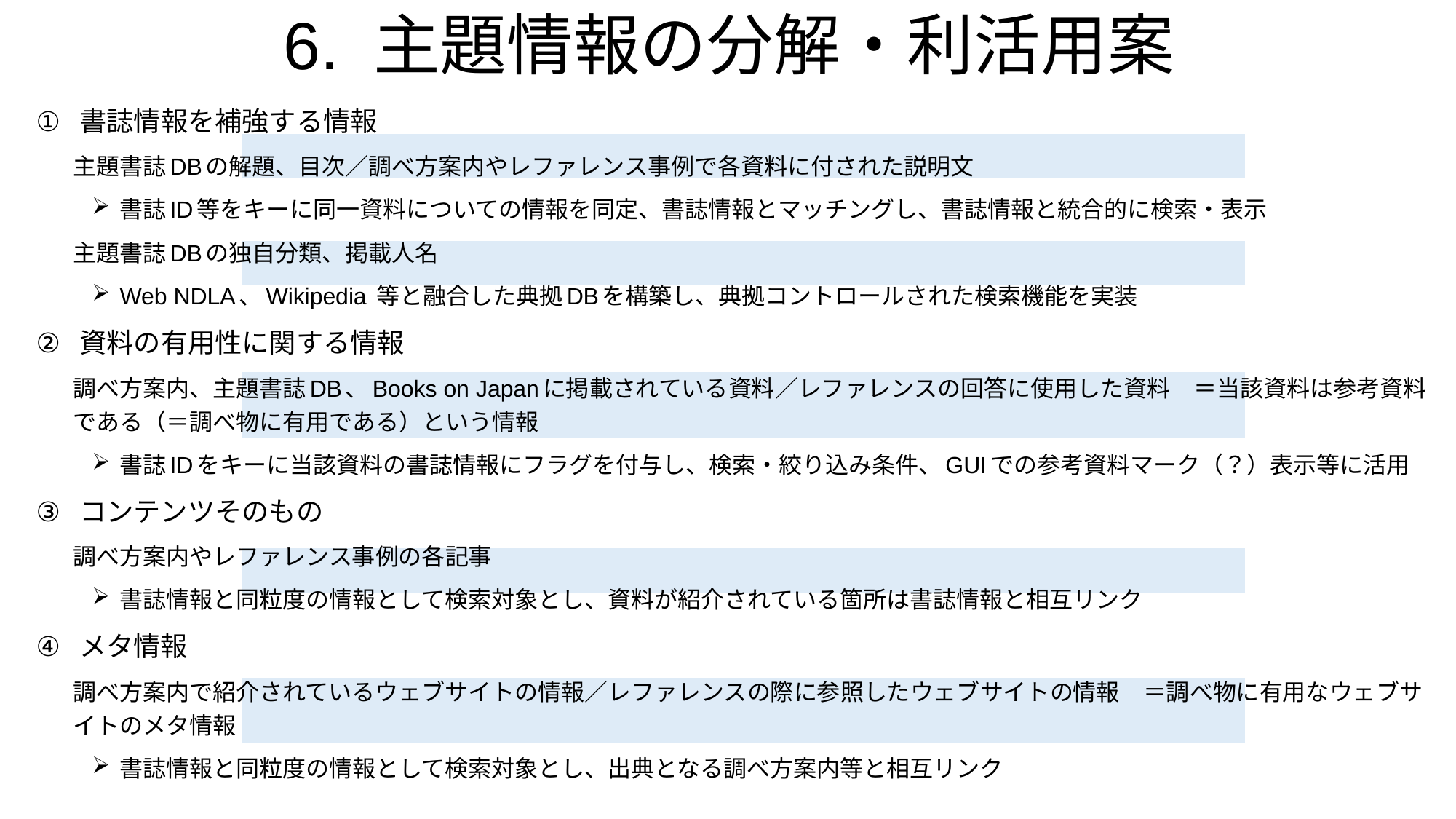

# 6. 主題情報の分解・利活用案
書誌情報を補強する情報
主題書誌DBの解題、目次／調べ方案内やレファレンス事例で各資料に付された説明文
書誌ID等をキーに同一資料についての情報を同定、書誌情報とマッチングし、書誌情報と統合的に検索・表示
主題書誌DBの独自分類、掲載人名
Web NDLA、Wikipedia 等と融合した典拠DBを構築し、典拠コントロールされた検索機能を実装
資料の有用性に関する情報
調べ方案内、主題書誌DB、Books on Japanに掲載されている資料／レファレンスの回答に使用した資料　＝当該資料は参考資料である（＝調べ物に有用である）という情報
書誌IDをキーに当該資料の書誌情報にフラグを付与し、検索・絞り込み条件、GUIでの参考資料マーク（？）表示等に活用
コンテンツそのもの
調べ方案内やレファレンス事例の各記事
書誌情報と同粒度の情報として検索対象とし、資料が紹介されている箇所は書誌情報と相互リンク
メタ情報
調べ方案内で紹介されているウェブサイトの情報／レファレンスの際に参照したウェブサイトの情報　＝調べ物に有用なウェブサイトのメタ情報
書誌情報と同粒度の情報として検索対象とし、出典となる調べ方案内等と相互リンク